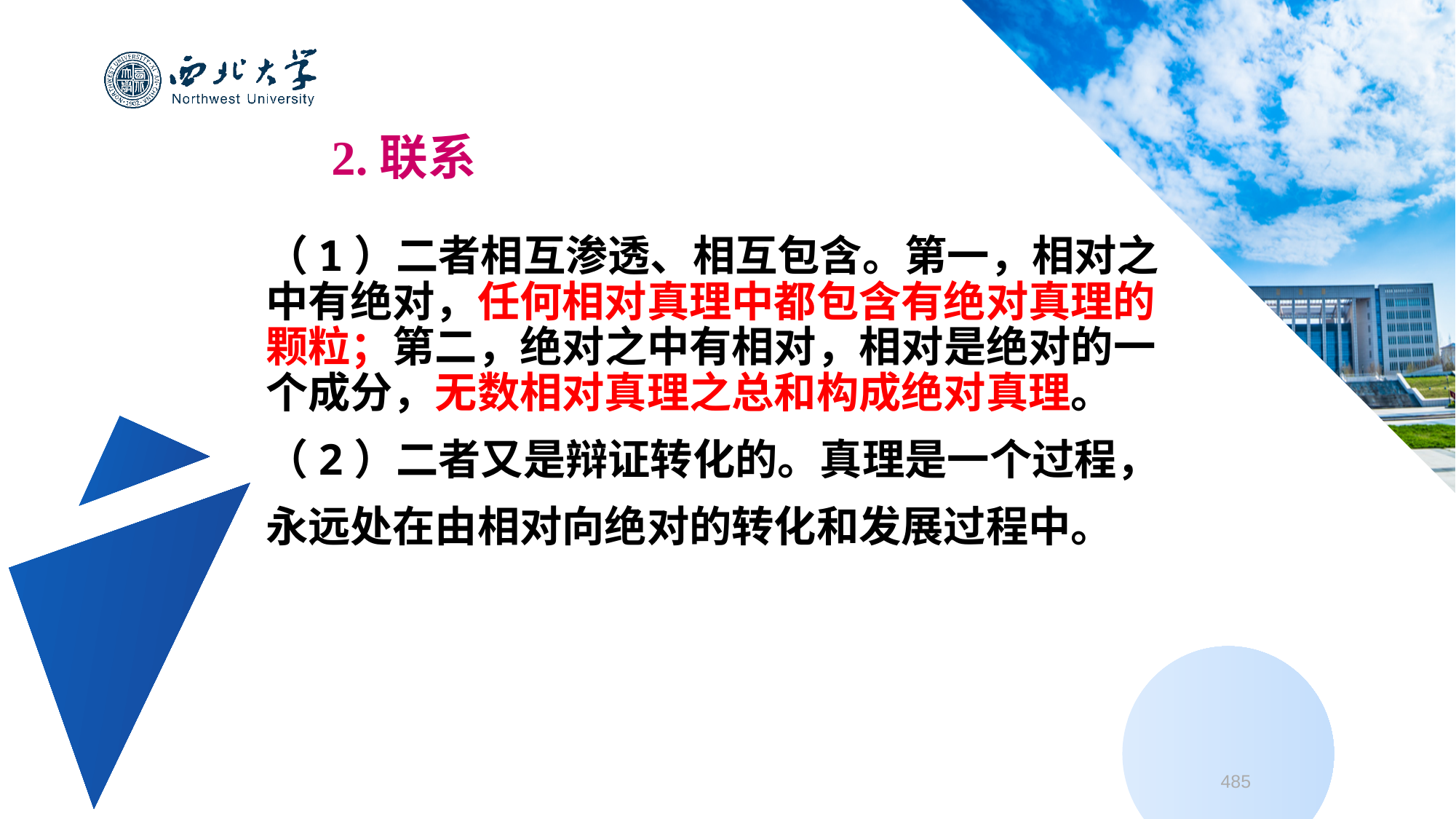

2.联系
（1）二者相互渗透、相互包含。第一，相对之中有绝对，任何相对真理中都包含有绝对真理的颗粒；第二，绝对之中有相对，相对是绝对的一个成分，无数相对真理之总和构成绝对真理。
（2）二者又是辩证转化的。真理是一个过程，
永远处在由相对向绝对的转化和发展过程中。
485